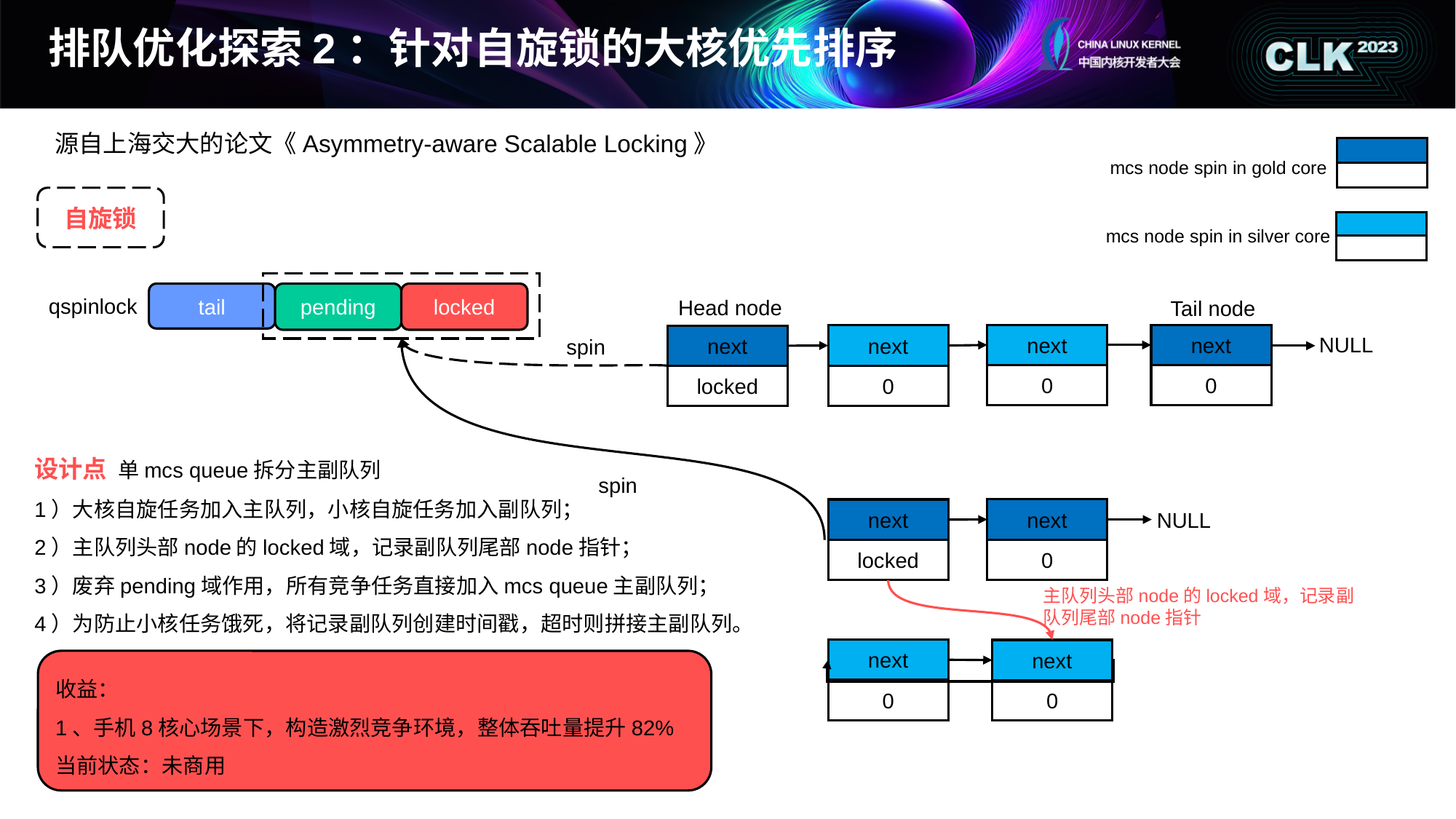

排队优化探索2：针对自旋锁的大核优先排序
源自上海交大的论文《Asymmetry-aware Scalable Locking》

mcs node spin in gold core

自旋锁

mcs node spin in silver core

pending
locked
tail
qspinlock
Head node
Tail node
next
next
next
next
NULL
spin
0
0
0
locked
设计点  单mcs queue拆分主副队列
1）大核自旋任务加入主队列，小核自旋任务加入副队列；
2）主队列头部node的locked域，记录副队列尾部node指针；
3）废弃pending域作用，所有竞争任务直接加入mcs queue主副队列；
4）为防止小核任务饿死，将记录副队列创建时间戳，超时则拼接主副队列。
spin
next
next
NULL
0
locked
主队列头部node的locked域，记录副队列尾部node指针
next
next
收益：
1、手机8核心场景下，构造激烈竞争环境，整体吞吐量提升82%
当前状态：未商用
0
0